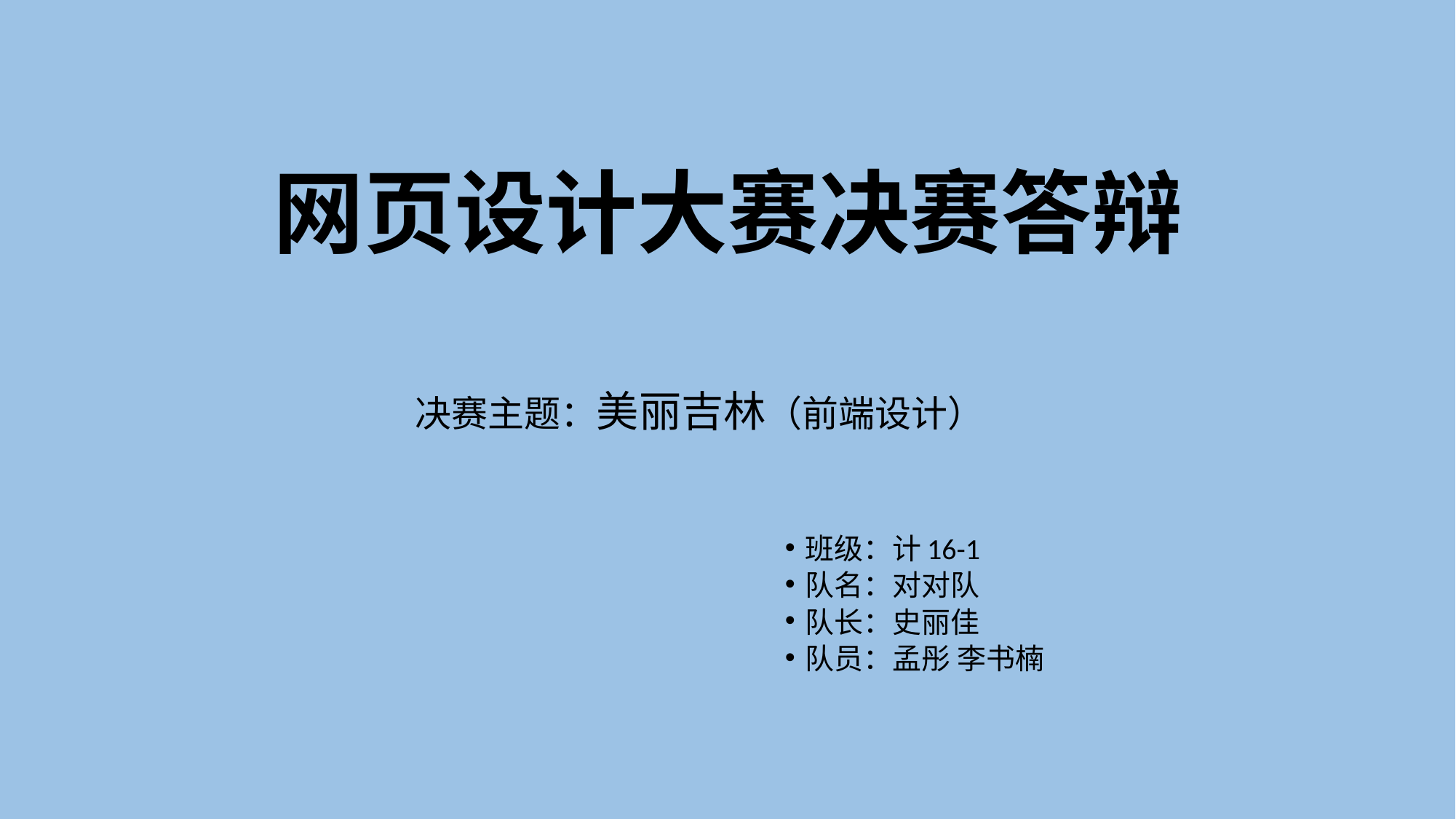

# 网页设计大赛决赛答辩
决赛主题：美丽吉林（前端设计）

 班级：计16-1
 队名：对对队
 队长：史丽佳
 队员：孟彤 李书楠